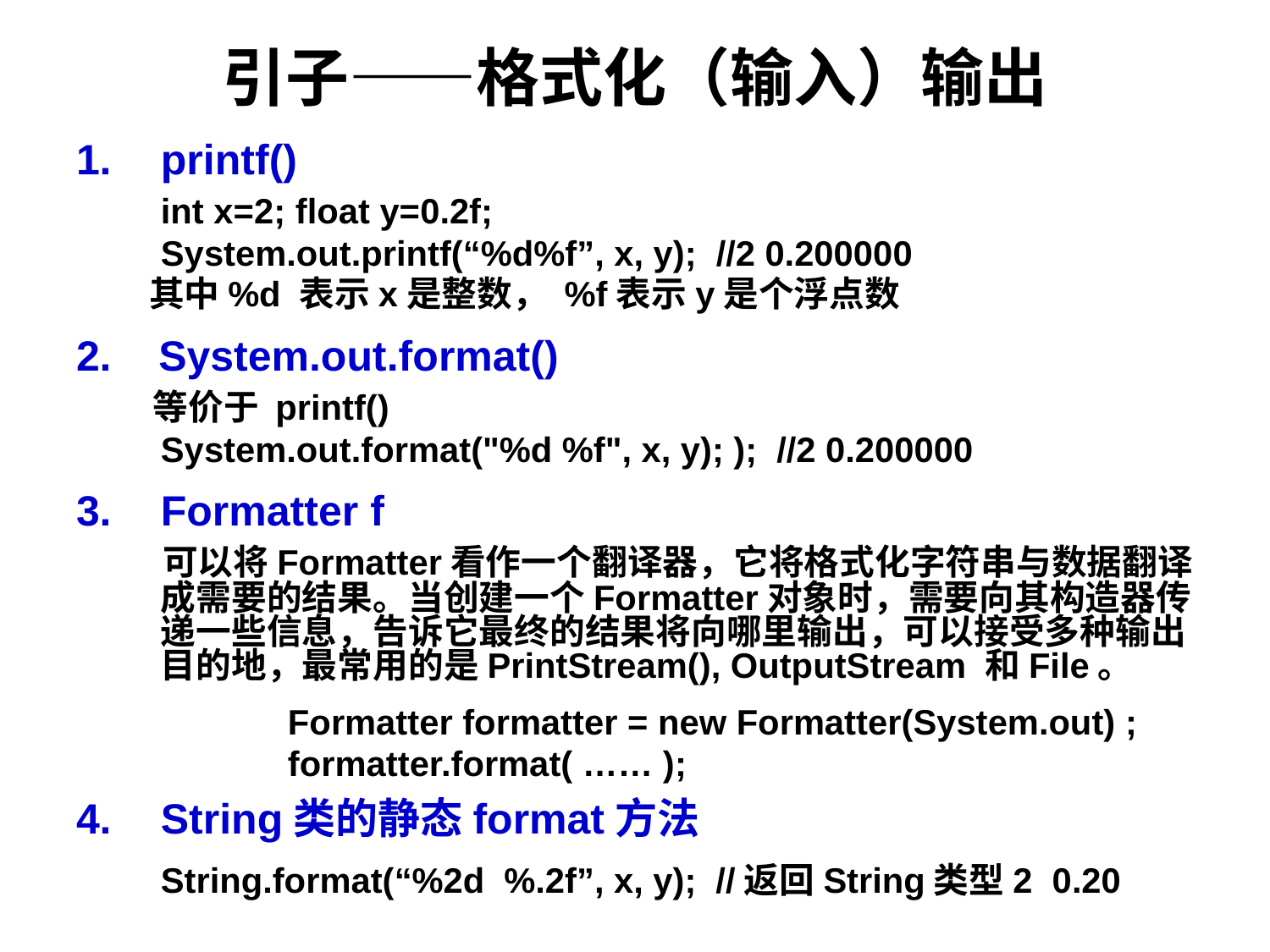

# 引子——格式化（输入）输出
printf()
	int x=2; float y=0.2f;
	System.out.printf(“%d%f”, x, y);  //2 0.200000
        其中%d 表示x是整数， %f表示y是个浮点数

2.    System.out.format()
       等价于 printf()
	System.out.format("%d %f", x, y); );  //2 0.200000

Formatter f
        可以将Formatter看作一个翻译器，它将格式化字符串与数据翻译成需要的结果。当创建一个Formatter对象时，需要向其构造器传递一些信息，告诉它最终的结果将向哪里输出，可以接受多种输出目的地，最常用的是PrintStream(), OutputStream 和File。

		Formatter formatter = new Formatter(System.out) ;
		formatter.format( …… );
4. 	String类的静态format方法
	String.format(“%2d  %.2f”, x, y);  //返回String类型2  0.20